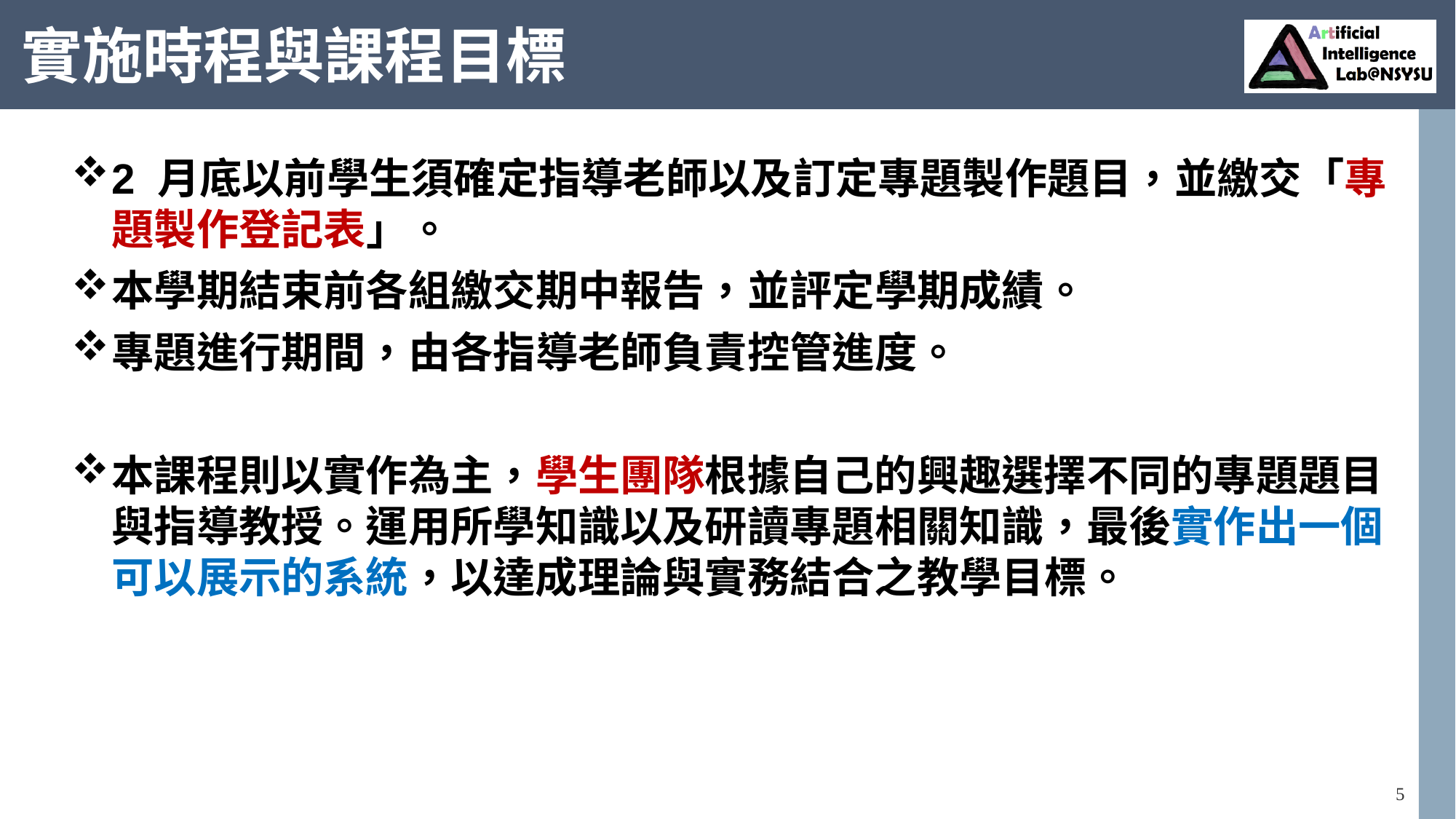

# 實施時程與課程目標
2 月底以前學生須確定指導老師以及訂定專題製作題目，並繳交「專題製作登記表」。
本學期結束前各組繳交期中報告，並評定學期成績。
專題進行期間，由各指導老師負責控管進度。

本課程則以實作為主，學生團隊根據自己的興趣選擇不同的專題題目與指導教授。運用所學知識以及研讀專題相關知識，最後實作出一個可以展示的系統，以達成理論與實務結合之教學目標。

5